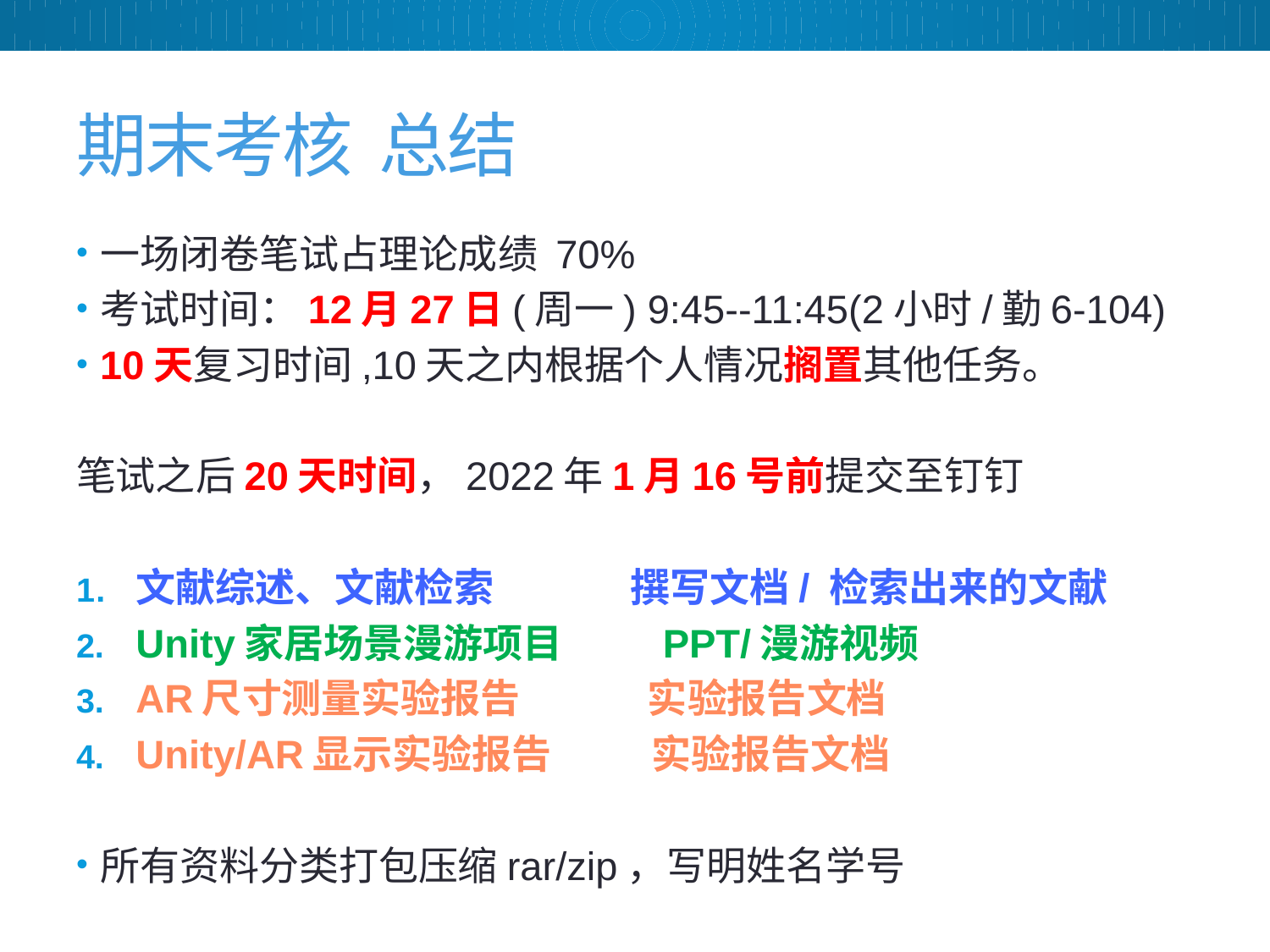

# 期末考核  总结
一场闭卷笔试占理论成绩 70%
考试时间：12月27日(周一) 9:45--11:45(2小时/勤6-104)
10天复习时间,10天之内根据个人情况搁置其他任务。

笔试之后20天时间，2022年1月16号前提交至钉钉

文献综述、文献检索               撰写文档/ 检索出来的文献
Unity家居场景漫游项目          PPT/漫游视频
AR尺寸测量实验报告              实验报告文档
Unity/AR显示实验报告           实验报告文档

所有资料分类打包压缩rar/zip，写明姓名学号